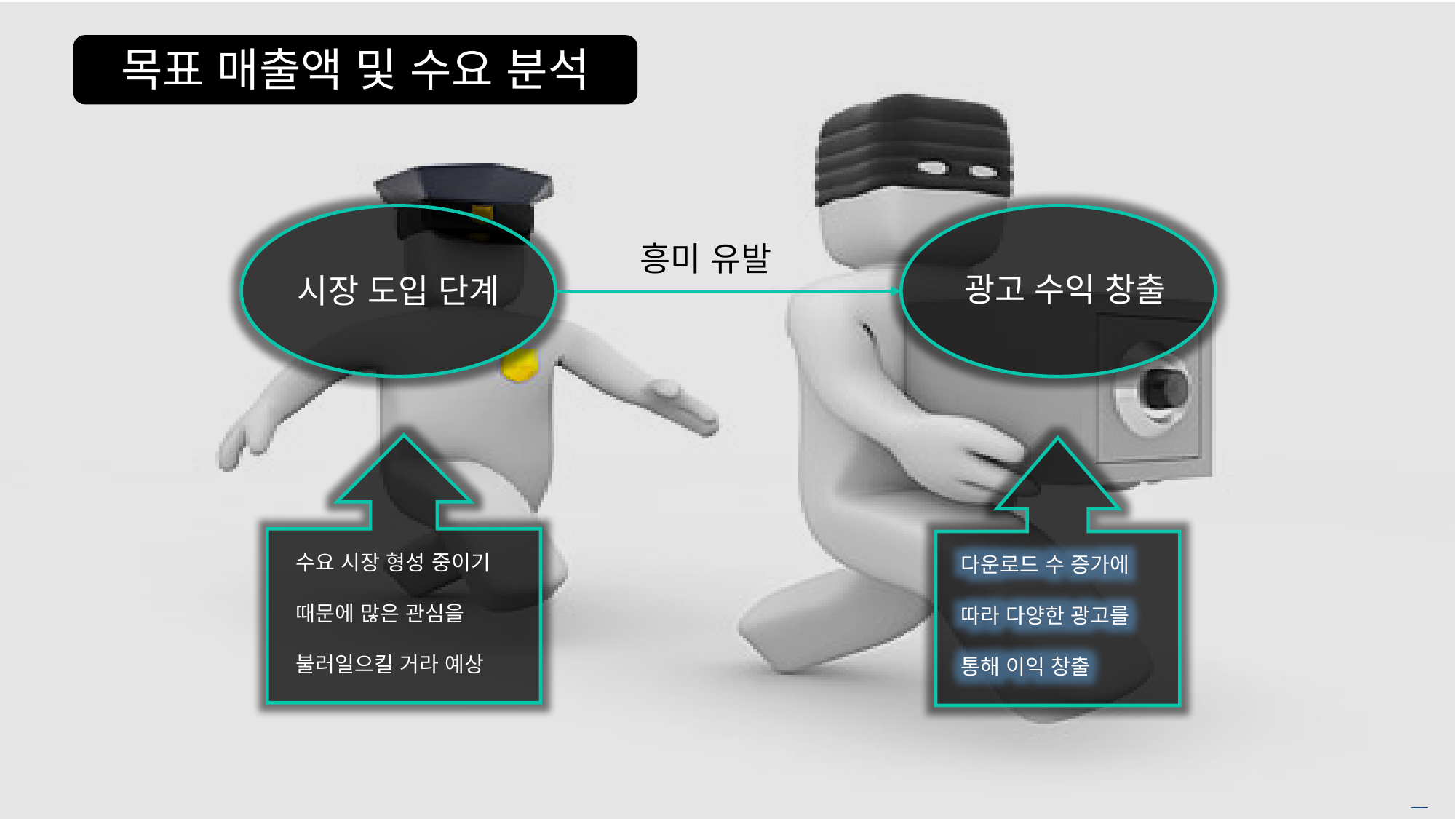

목표 매출액 및 수요 분석

시장 도입 단계

광고 수익 창출
흥미 유발

수요 시장 형성 중이기

때문에 많은 관심을

불러일으킬 거라 예상
다운로드 수 증가에

따라 다양한 광고를

통해 이익 창출
Free PowerPoint Templates